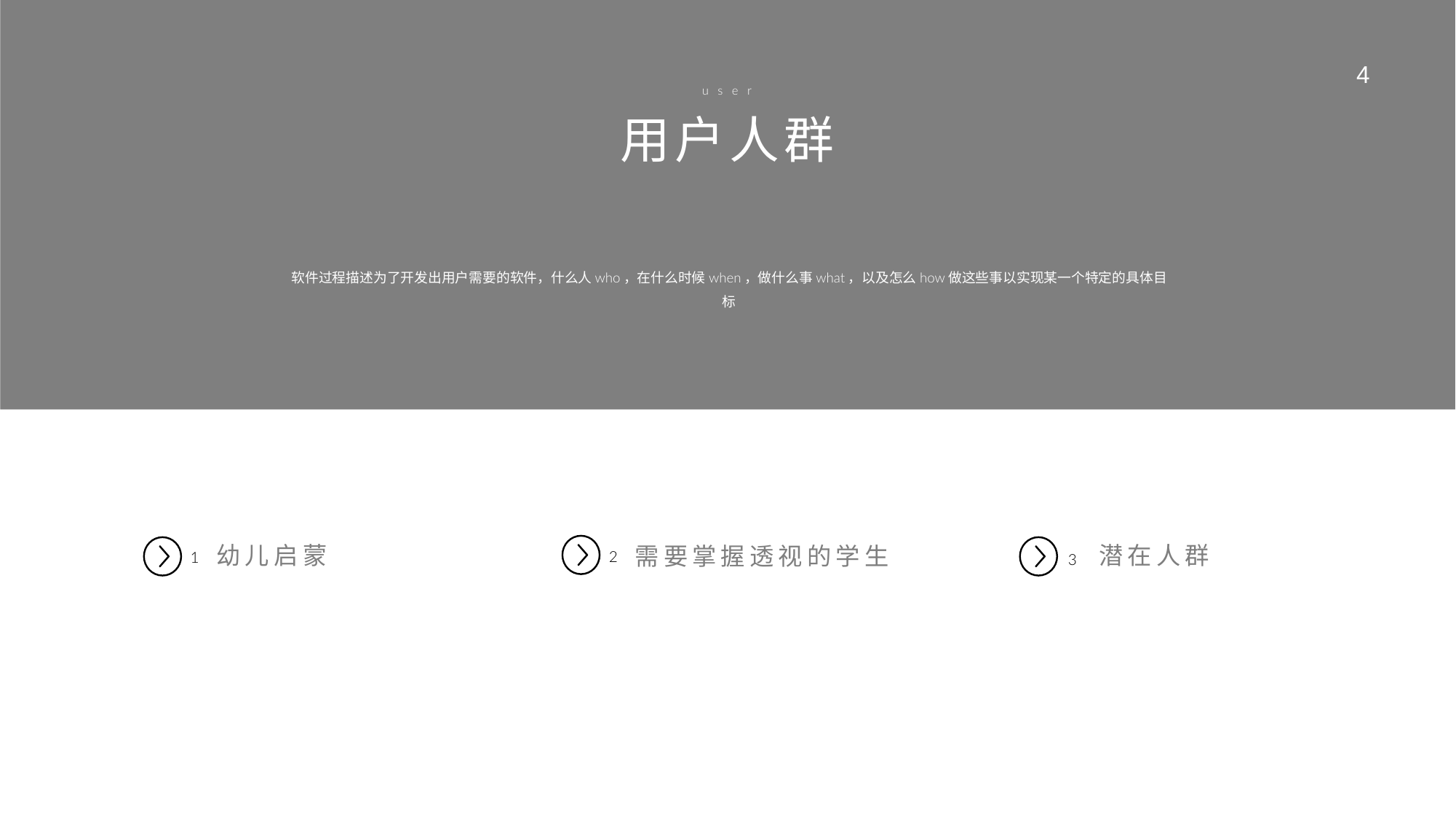

4
4
  user？
用户人群
软件过程描述为了开发出用户需要的软件，什么人who，在什么时候when，做什么事what，以及怎么how做这些事以实现某一个特定的具体目标

2
需要掌握透视的学生

1
幼儿启蒙

潜在人群
3